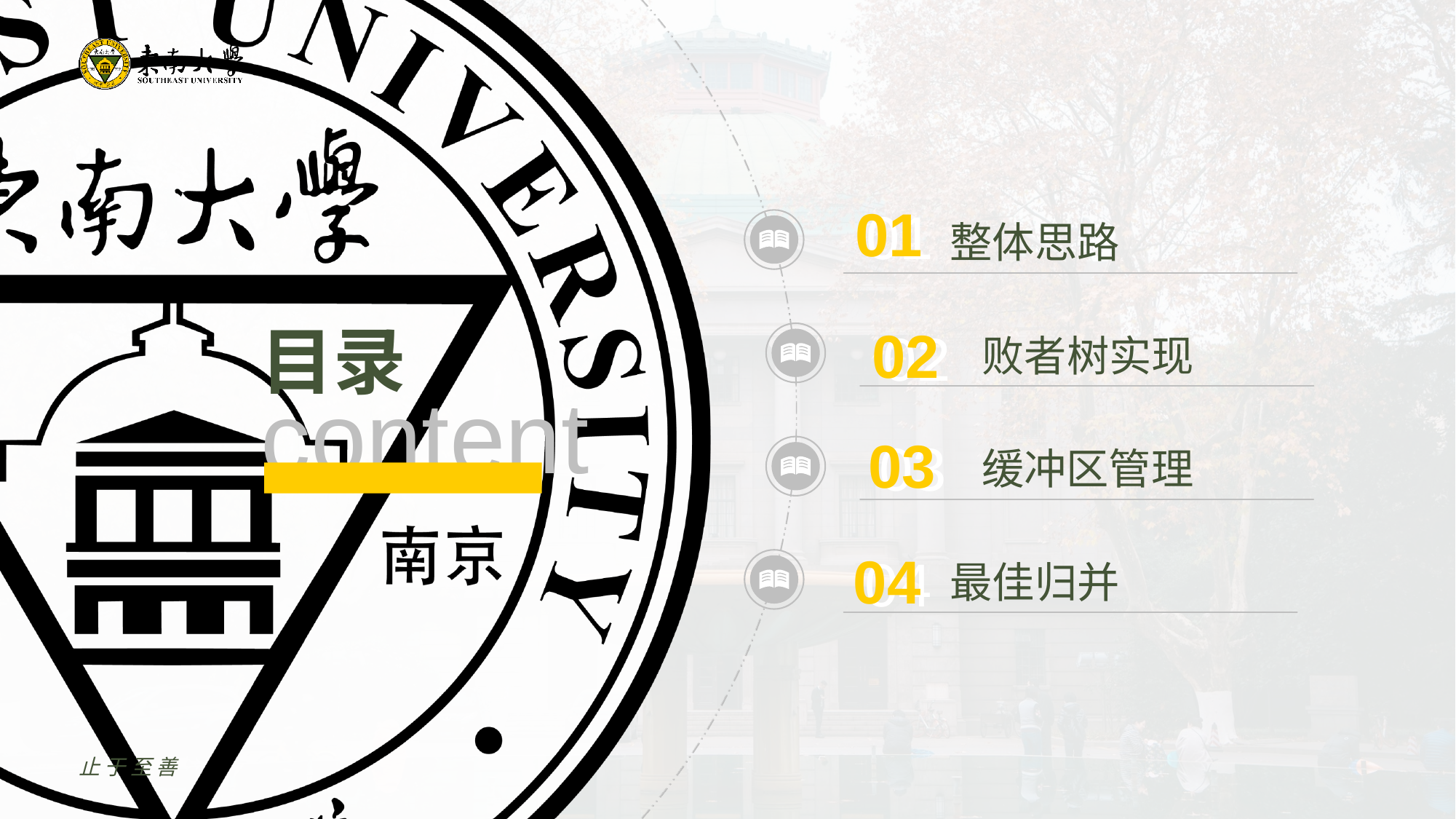

01
01

整体思路
02
02

败者树实现
03
03

缓冲区管理

04
04

最佳归并
止于至善